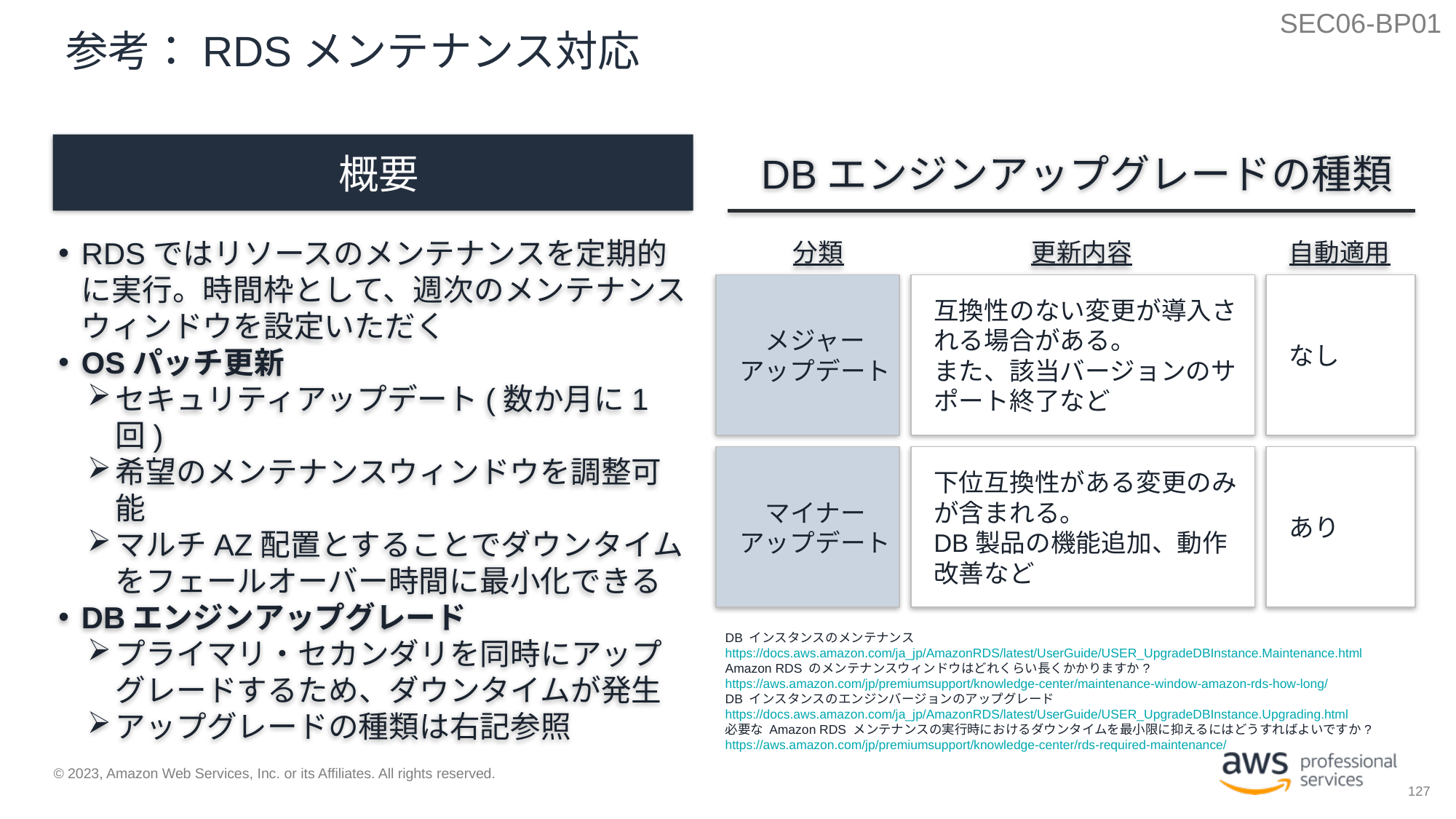

SEC06-BP01
# 参考：RDSメンテナンス対応
概要
DBエンジンアップグレードの種類
RDSではリソースのメンテナンスを定期的に実行。時間枠として、週次のメンテナンスウィンドウを設定いただく
OSパッチ更新
セキュリティアップデート(数か月に1回)
希望のメンテナンスウィンドウを調整可能
マルチAZ配置とすることでダウンタイムをフェールオーバー時間に最小化できる
DBエンジンアップグレード
プライマリ・セカンダリを同時にアップグレードするため、ダウンタイムが発生
アップグレードの種類は右記参照
分類
更新内容
自動適用
メジャー
アップデート
互換性のない変更が導入される場合がある。
また、該当バージョンのサポート終了など
なし
マイナー
アップデート
下位互換性がある変更のみが含まれる。
DB製品の機能追加、動作改善など
あり
DB インスタンスのメンテナンス
https://docs.aws.amazon.com/ja_jp/AmazonRDS/latest/UserGuide/USER_UpgradeDBInstance.Maintenance.html
Amazon RDS のメンテナンスウィンドウはどれくらい長くかかりますか?
https://aws.amazon.com/jp/premiumsupport/knowledge-center/maintenance-window-amazon-rds-how-long/
DB インスタンスのエンジンバージョンのアップグレード
https://docs.aws.amazon.com/ja_jp/AmazonRDS/latest/UserGuide/USER_UpgradeDBInstance.Upgrading.html
必要な Amazon RDS メンテナンスの実行時におけるダウンタイムを最小限に抑えるにはどうすればよいですか?
https://aws.amazon.com/jp/premiumsupport/knowledge-center/rds-required-maintenance/